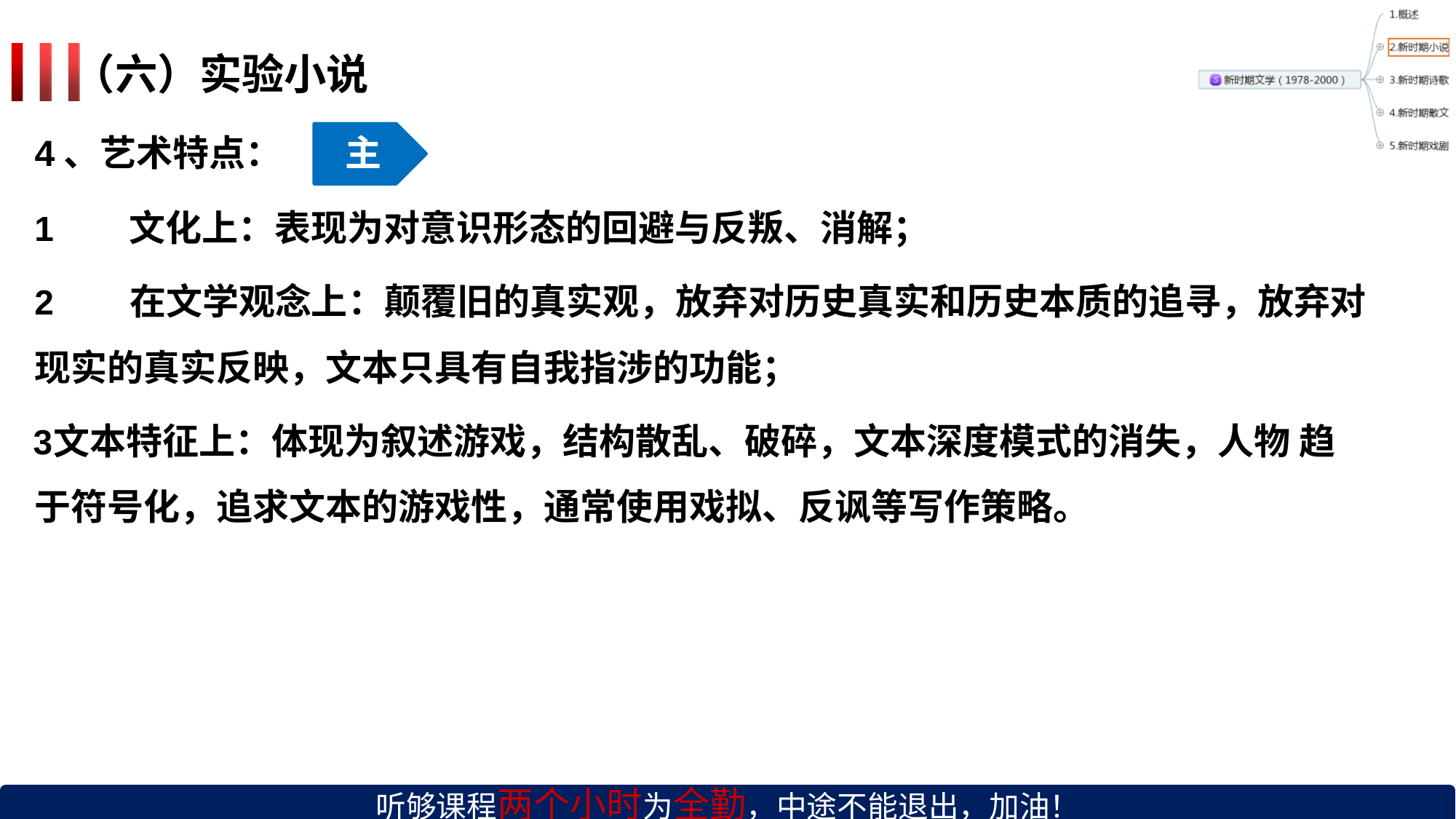

# （六）实验小说

4、艺术特点：	主
文化上：表现为对意识形态的回避与反叛、消解；
在文学观念上：颠覆旧的真实观，放弃对历史真实和历史本质的追寻，放弃对
现实的真实反映，文本只具有自我指涉的功能；
文本特征上：体现为叙述游戏，结构散乱、破碎，文本深度模式的消失，人物 趋于符号化，追求文本的游戏性，通常使用戏拟、反讽等写作策略。

听够课程两个小时为全勤，中途不能退出，加油！